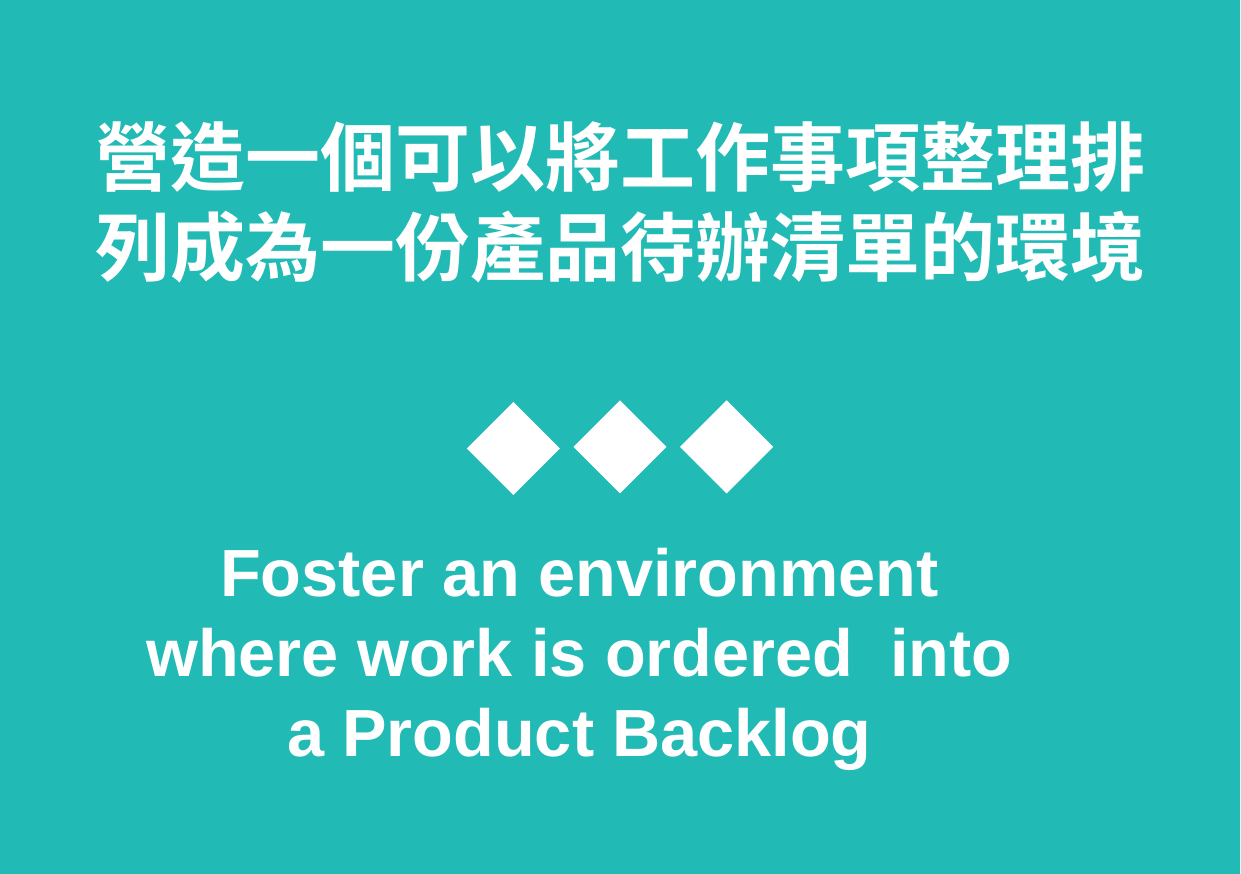

營造一個可以將工作事項整理排列成為一份產品待辦清單的環境

Foster an environment where work is ordered  into a Product Backlog